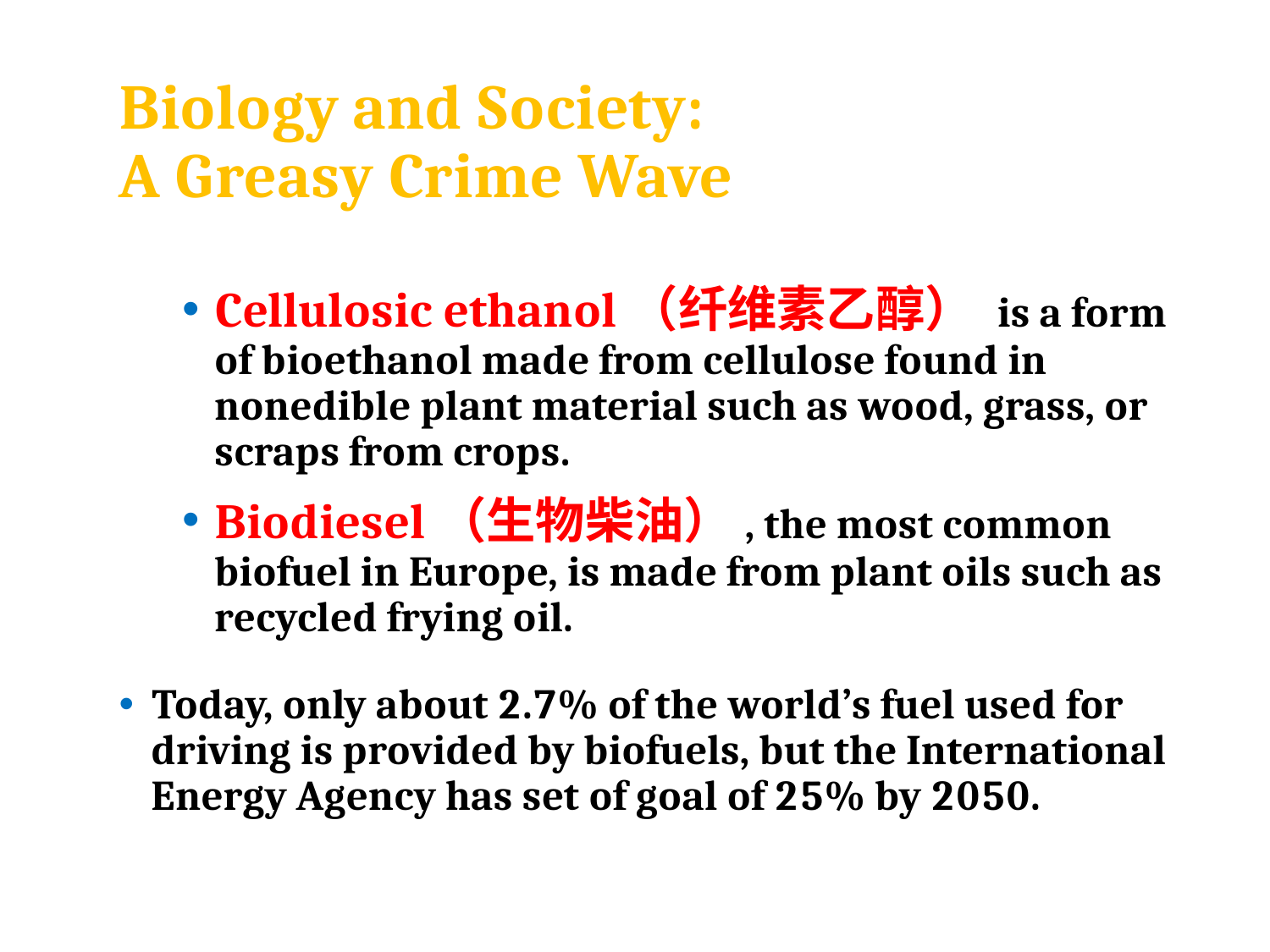

# Biology and Society: A Greasy Crime Wave
Cellulosic ethanol（纤维素乙醇） is a form of bioethanol made from cellulose found in nonedible plant material such as wood, grass, or scraps from crops.
Biodiesel（生物柴油）, the most common biofuel in Europe, is made from plant oils such as recycled frying oil.
Today, only about 2.7% of the world’s fuel used for driving is provided by biofuels, but the International Energy Agency has set of goal of 25% by 2050.